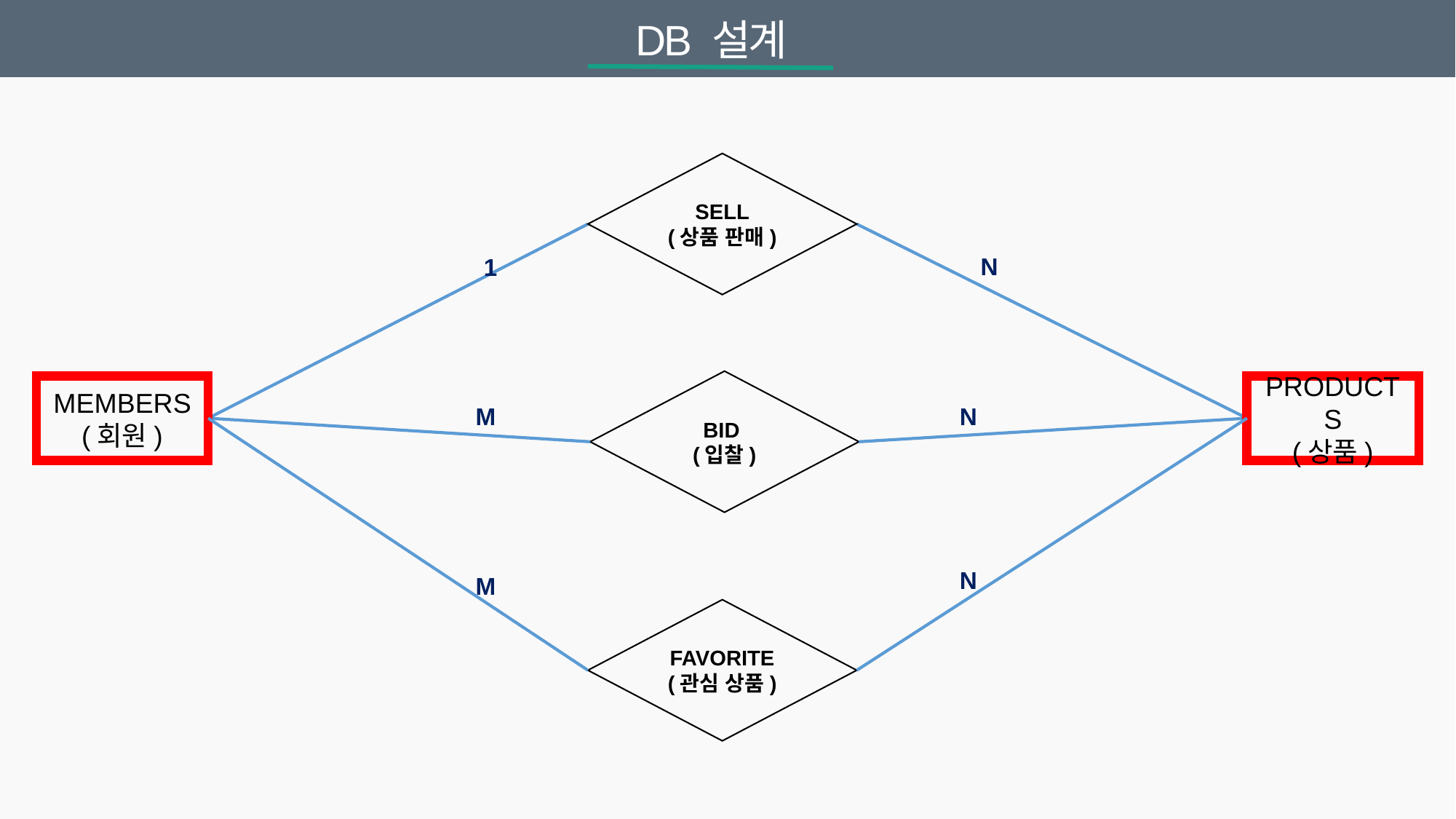

DB 설계
SELL
(상품 판매)
N
1
BID
(입찰)
MEMBERS
(회원)
PRODUCTS
(상품)
M
N
N
M
FAVORITE
(관심 상품)